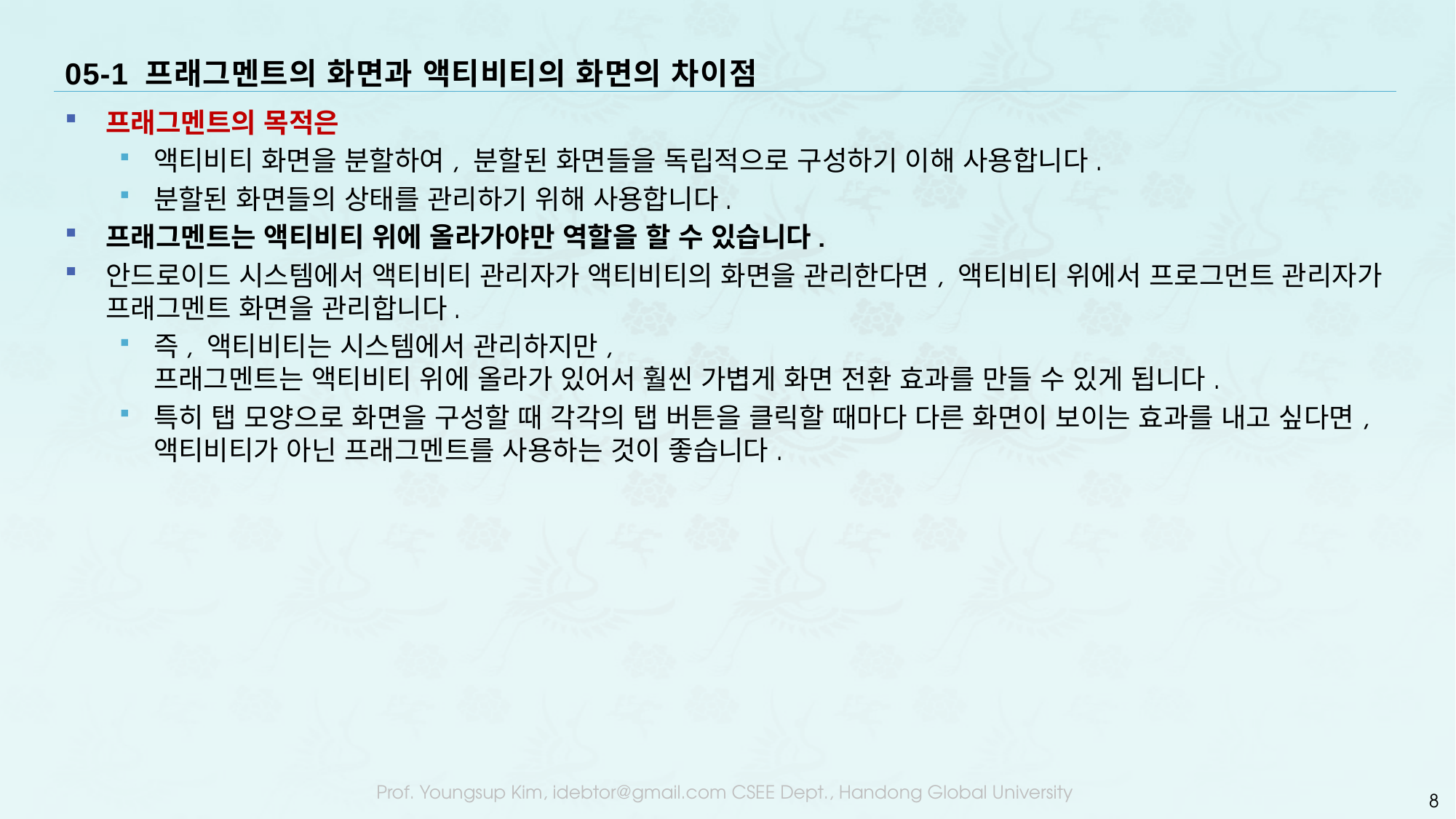

# 05-1 프래그멘트의 화면과 액티비티의 화면의 차이점
프래그멘트의 목적은
액티비티 화면을 분할하여, 분할된 화면들을 독립적으로 구성하기 이해 사용합니다.
분할된 화면들의 상태를 관리하기 위해 사용합니다.
프래그멘트는 액티비티 위에 올라가야만 역할을 할 수 있습니다.
안드로이드 시스템에서 액티비티 관리자가 액티비티의 화면을 관리한다면, 액티비티 위에서 프로그먼트 관리자가 프래그멘트 화면을 관리합니다.
즉, 액티비티는 시스템에서 관리하지만,
프래그멘트는 액티비티 위에 올라가 있어서 훨씬 가볍게 화면 전환 효과를 만들 수 있게 됩니다.
특히 탭 모양으로 화면을 구성할 때 각각의 탭 버튼을 클릭할 때마다 다른 화면이 보이는 효과를 내고 싶다면, 액티비티가 아닌 프래그멘트를 사용하는 것이 좋습니다.
8